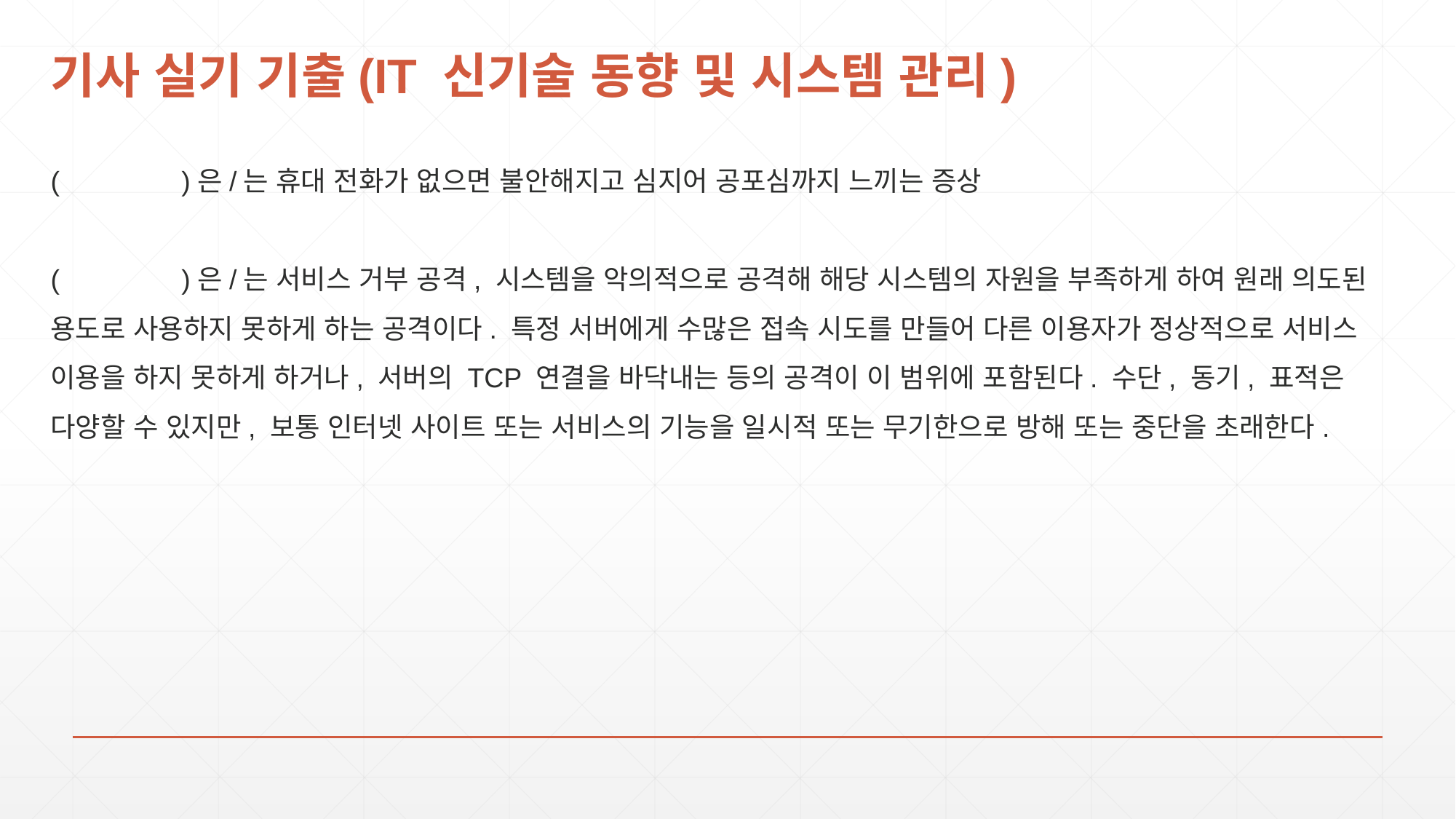

# 기사 실기 기출(IT 신기술 동향 및 시스템 관리)
(                )은/는 휴대 전화가 없으면 불안해지고 심지어 공포심까지 느끼는 증상

(                )은/는 서비스 거부 공격, 시스템을 악의적으로 공격해 해당 시스템의 자원을 부족하게 하여 원래 의도된 용도로 사용하지 못하게 하는 공격이다. 특정 서버에게 수많은 접속 시도를 만들어 다른 이용자가 정상적으로 서비스 이용을 하지 못하게 하거나, 서버의 TCP 연결을 바닥내는 등의 공격이 이 범위에 포함된다. 수단, 동기, 표적은 다양할 수 있지만, 보통 인터넷 사이트 또는 서비스의 기능을 일시적 또는 무기한으로 방해 또는 중단을 초래한다.